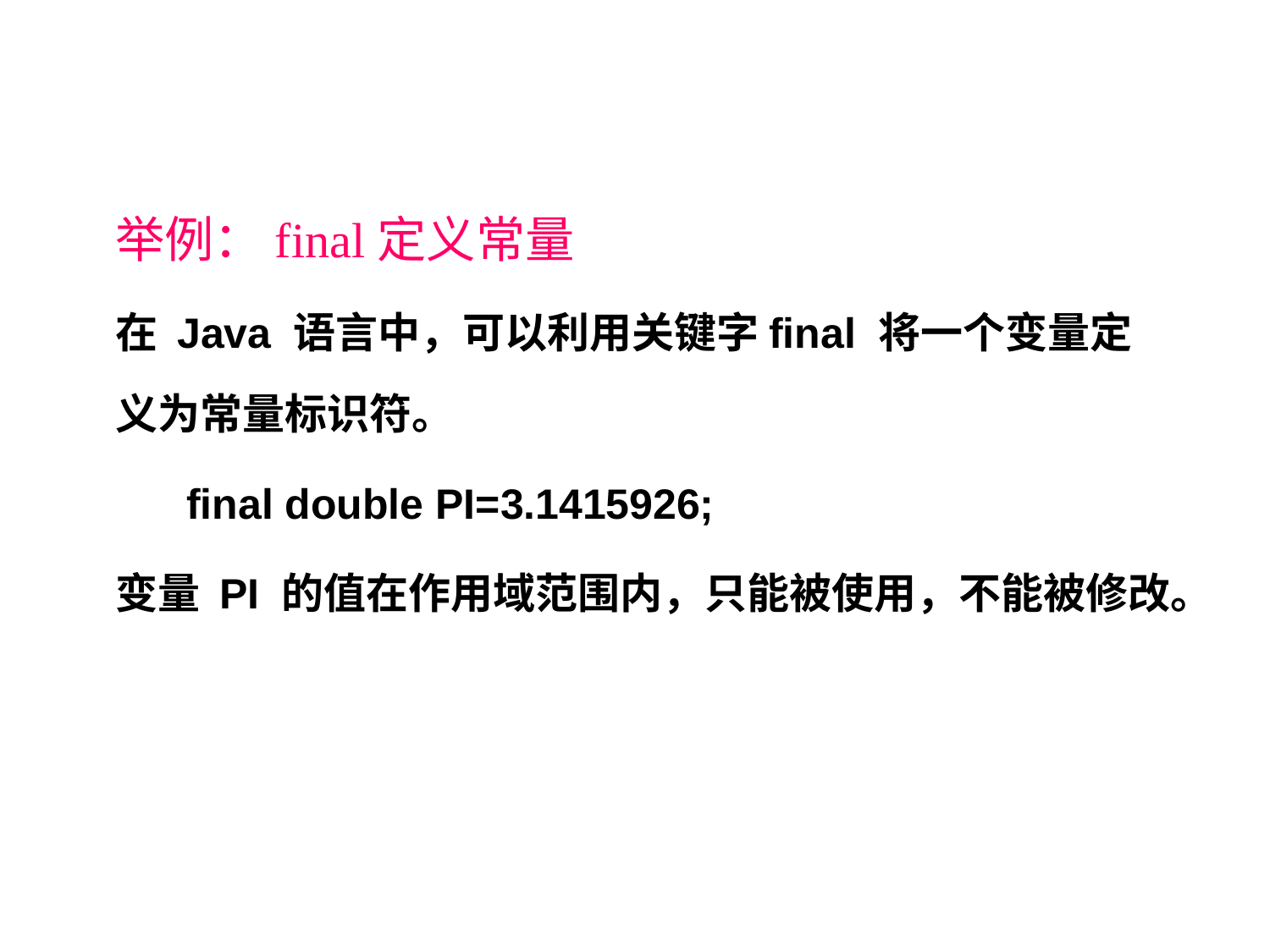

举例：final定义常量
在 Java 语言中，可以利用关键字final 将一个变量定义为常量标识符。
      final double PI=3.1415926;
变量 PI 的值在作用域范围内，只能被使用，不能被修改。